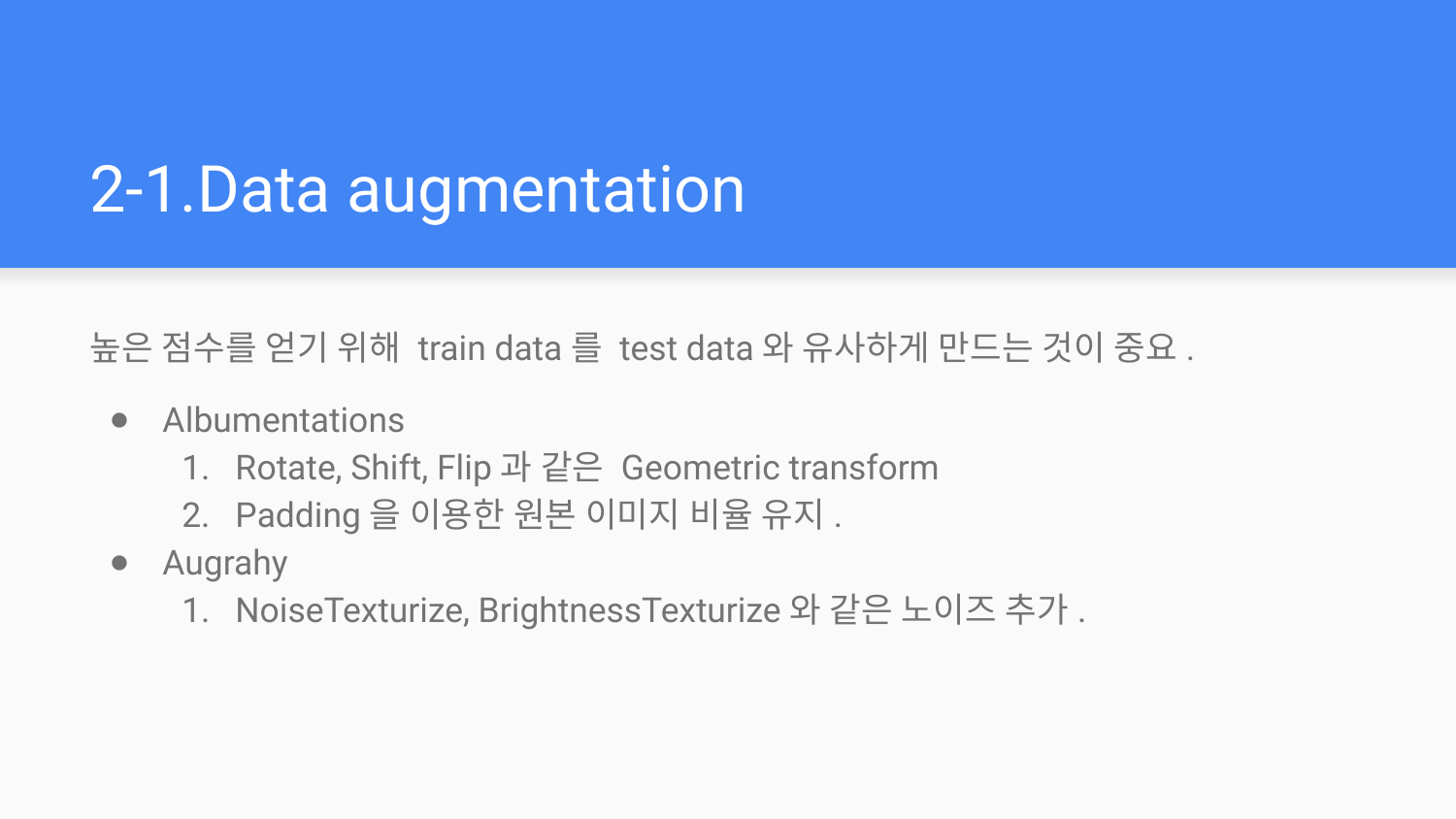

# 2-1.Data augmentation
높은 점수를 얻기 위해 train data를 test data와 유사하게 만드는 것이 중요.
Albumentations
Rotate, Shift, Flip과 같은 Geometric transform
Padding을 이용한 원본 이미지 비율 유지.
Augrahy
NoiseTexturize, BrightnessTexturize와 같은 노이즈 추가.